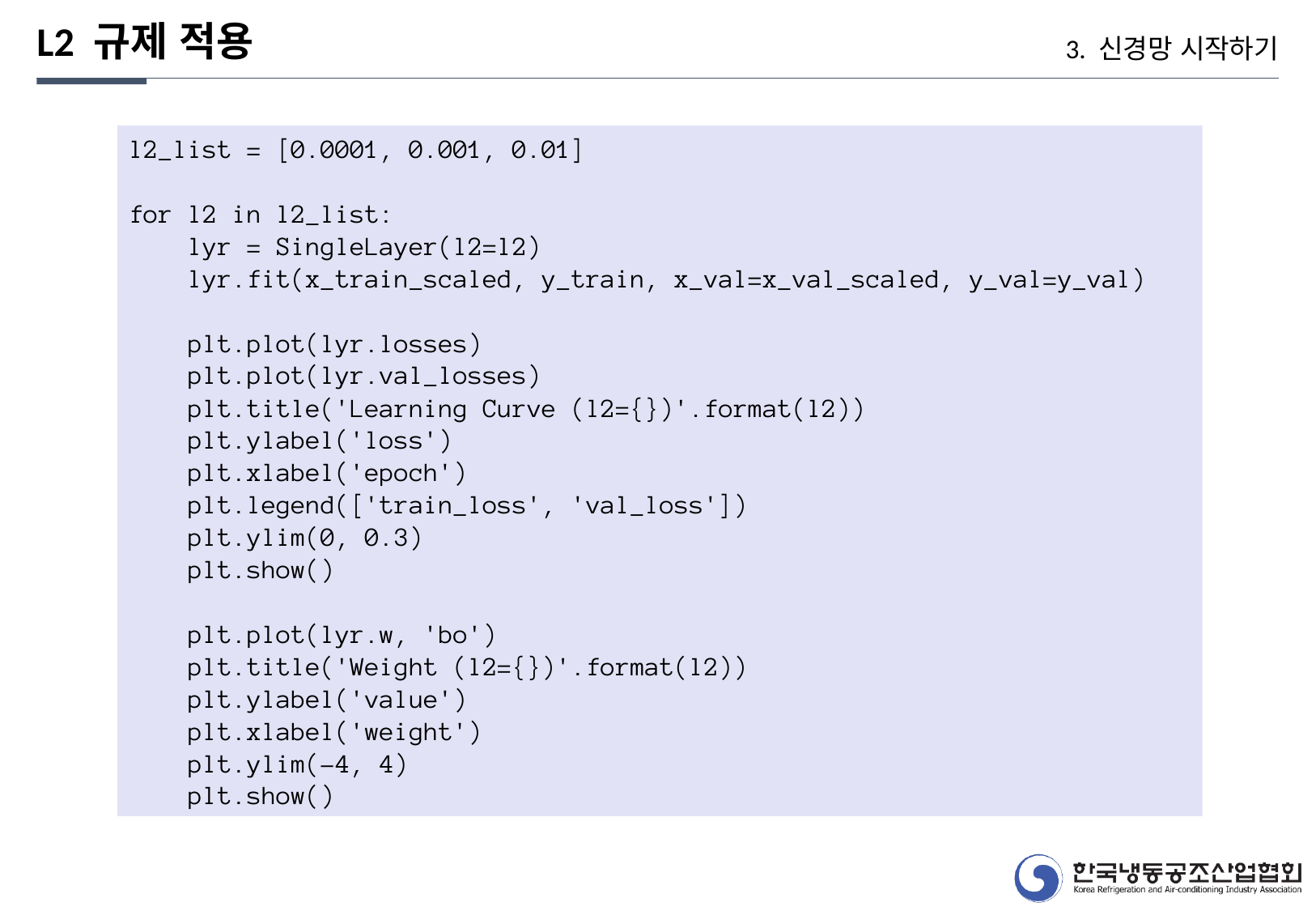

L2 규제 적용
3. 신경망 시작하기
l2_list = [0.0001, 0.001, 0.01]

for l2 in l2_list:
    lyr = SingleLayer(l2=l2)
    lyr.fit(x_train_scaled, y_train, x_val=x_val_scaled, y_val=y_val)

    plt.plot(lyr.losses)
    plt.plot(lyr.val_losses)
    plt.title('Learning Curve (l2={})'.format(l2))
    plt.ylabel('loss')
    plt.xlabel('epoch')
    plt.legend(['train_loss', 'val_loss'])
    plt.ylim(0, 0.3)
    plt.show()

    plt.plot(lyr.w, 'bo')
    plt.title('Weight (l2={})'.format(l2))
    plt.ylabel('value')
    plt.xlabel('weight')
    plt.ylim(-4, 4)
    plt.show()